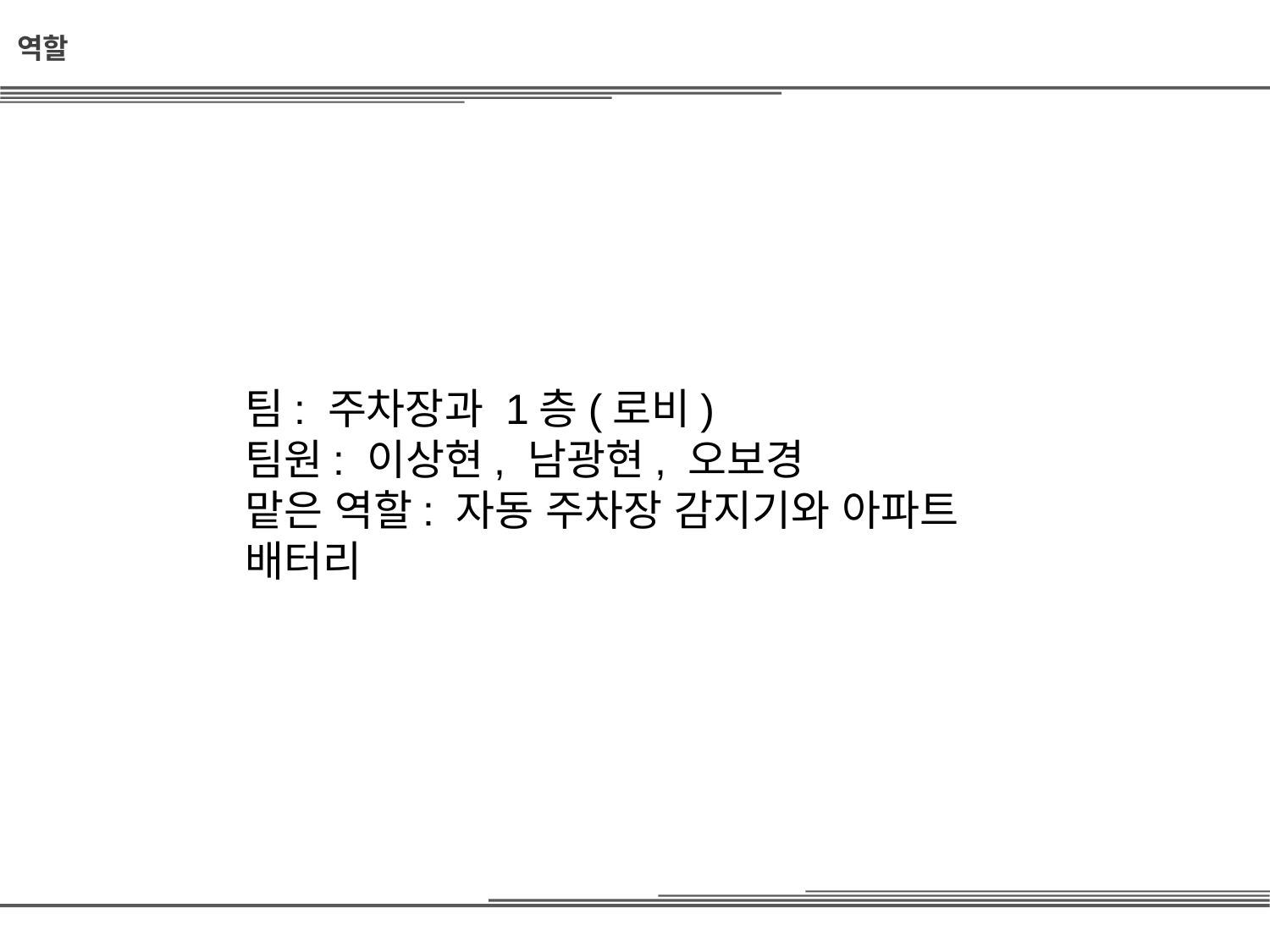

역할

팀: 주차장과 1층(로비)
팀원: 이상현, 남광현, 오보경
맡은 역할: 자동 주차장 감지기와 아파트 배터리